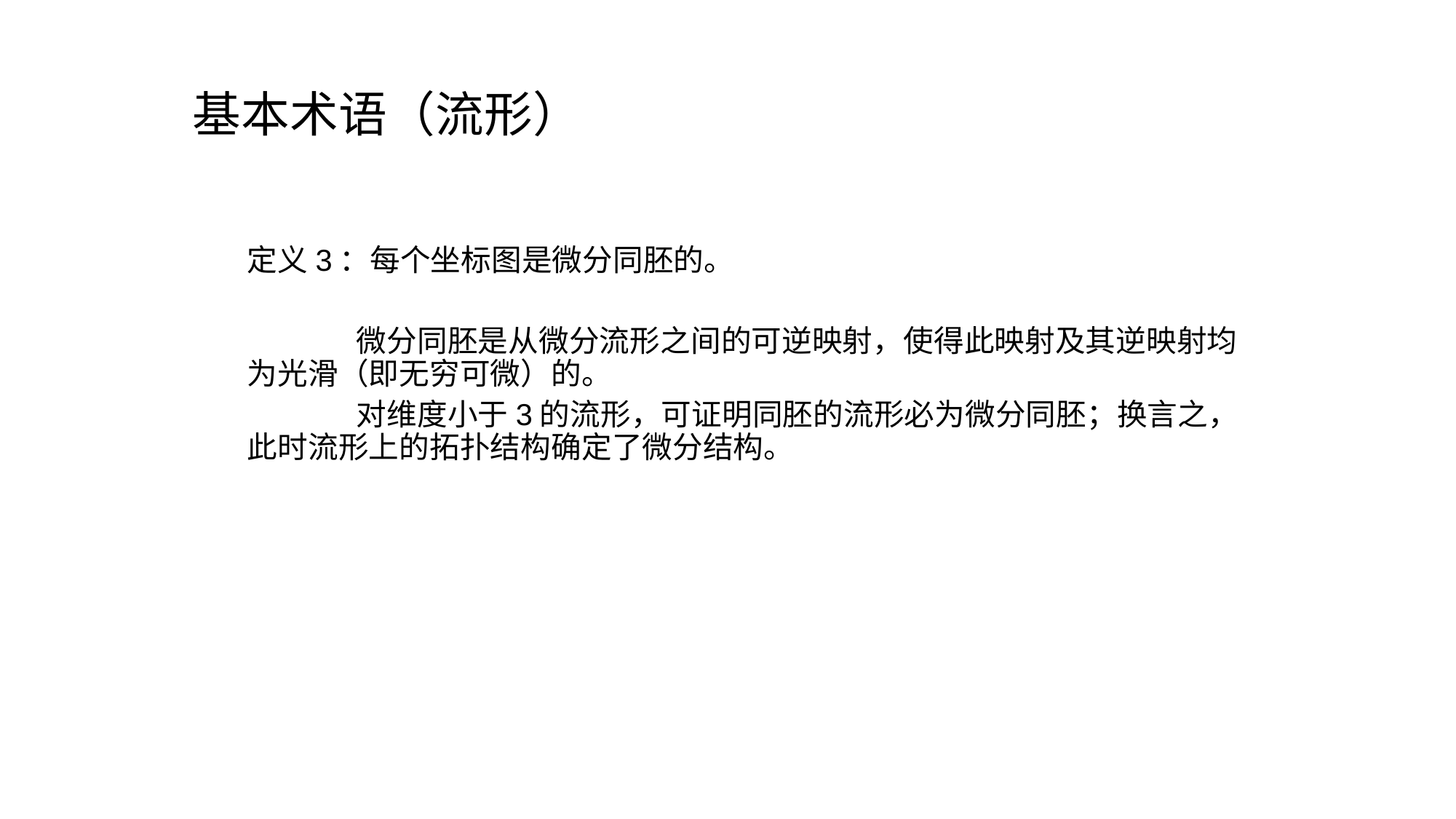

基本术语（流形）

定义3：每个坐标图是微分同胚的。

	微分同胚是从微分流形之间的可逆映射，使得此映射及其逆映射均为光滑（即无穷可微）的。
	对维度小于3的流形，可证明同胚的流形必为微分同胚；换言之，此时流形上的拓扑结构确定了微分结构。